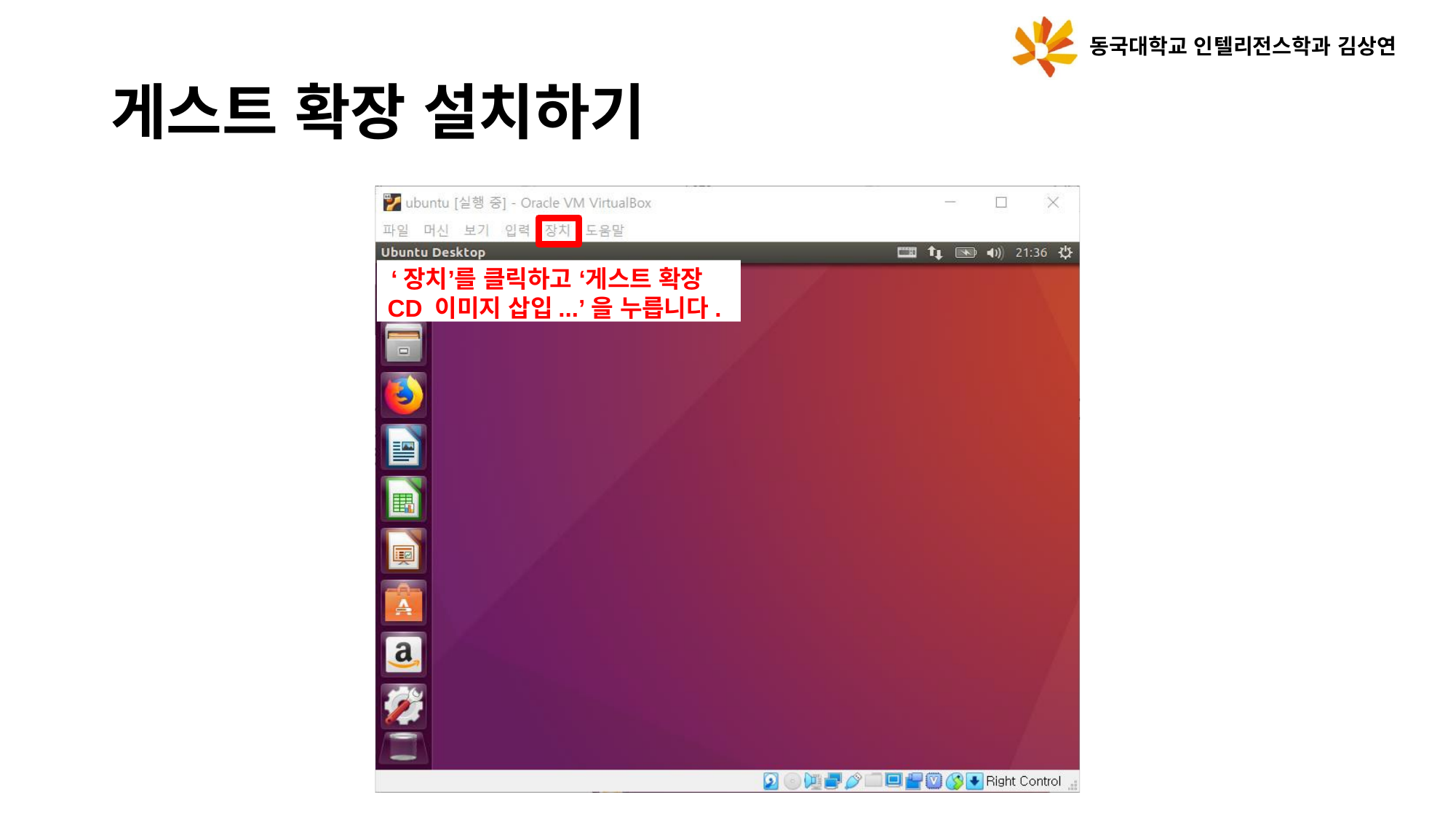

동국대학교 인텔리전스학과 김상연
# 게스트 확장 설치하기

‘장치’를 클릭하고 ‘게스트 확장
CD 이미지 삽입...’을 누릅니다.